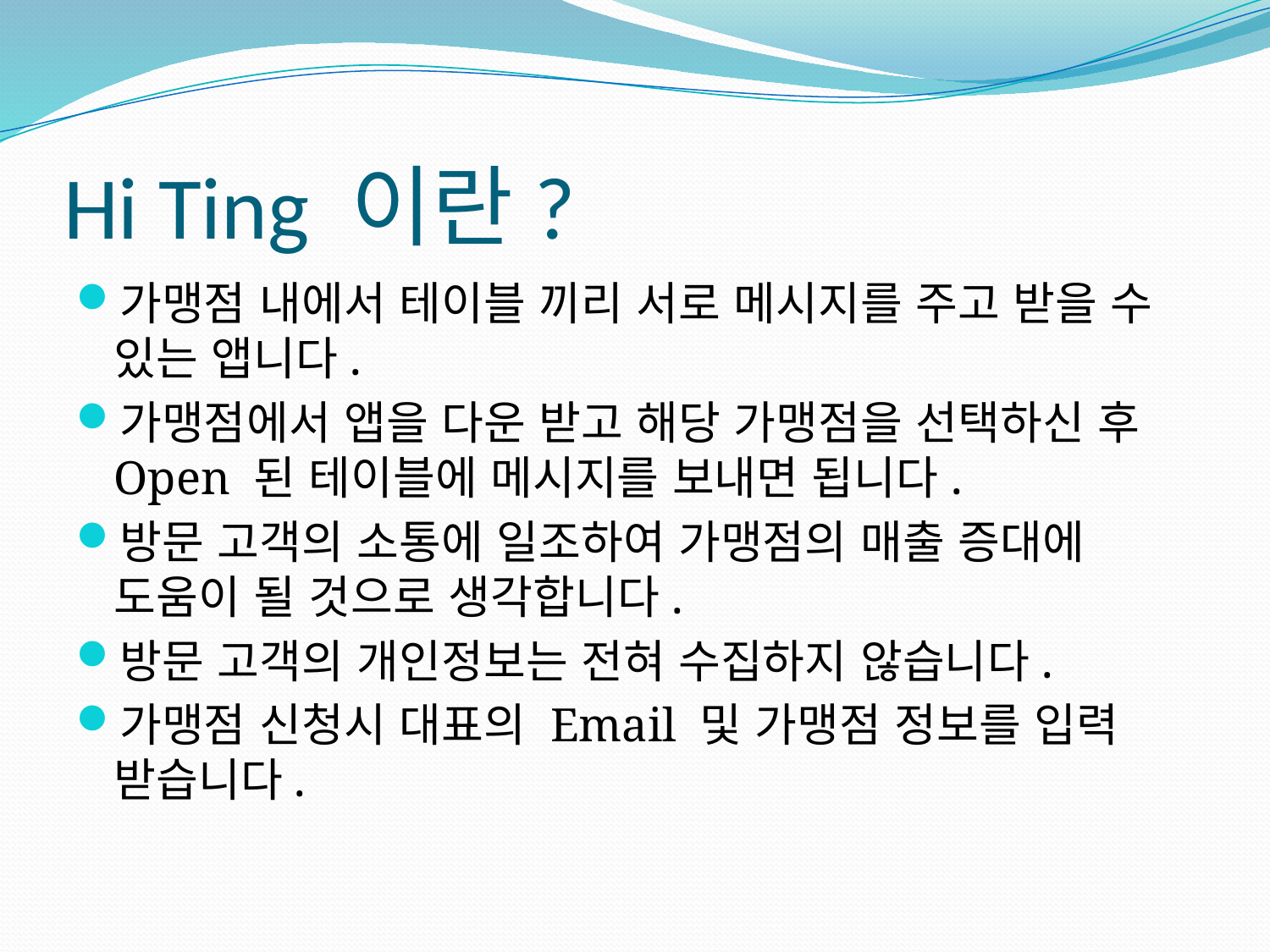

# Hi Ting 이란?
가맹점 내에서 테이블 끼리 서로 메시지를 주고 받을 수 있는 앱니다.
가맹점에서 앱을 다운 받고 해당 가맹점을 선택하신 후 Open 된 테이블에 메시지를 보내면 됩니다.
방문 고객의 소통에 일조하여 가맹점의 매출 증대에 도움이 될 것으로 생각합니다.
방문 고객의 개인정보는 전혀 수집하지 않습니다.
가맹점 신청시 대표의 Email 및 가맹점 정보를 입력 받습니다.